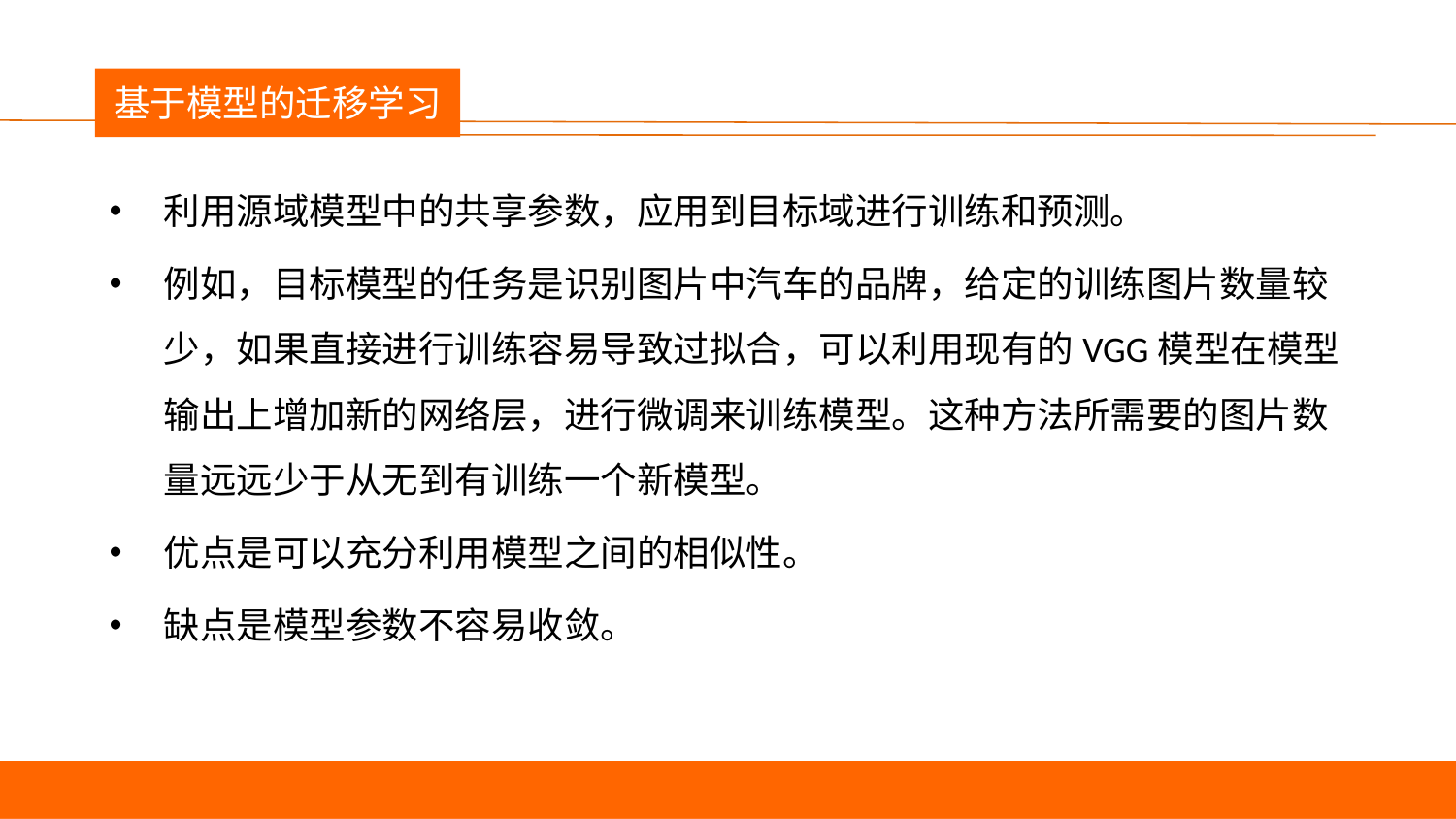

议程
基于模型的迁移学习

利用源域模型中的共享参数，应用到目标域进行训练和预测。
例如，目标模型的任务是识别图片中汽车的品牌，给定的训练图片数量较少，如果直接进行训练容易导致过拟合，可以利用现有的VGG模型在模型输出上增加新的网络层，进行微调来训练模型。这种方法所需要的图片数量远远少于从无到有训练一个新模型。
优点是可以充分利用模型之间的相似性。
缺点是模型参数不容易收敛。